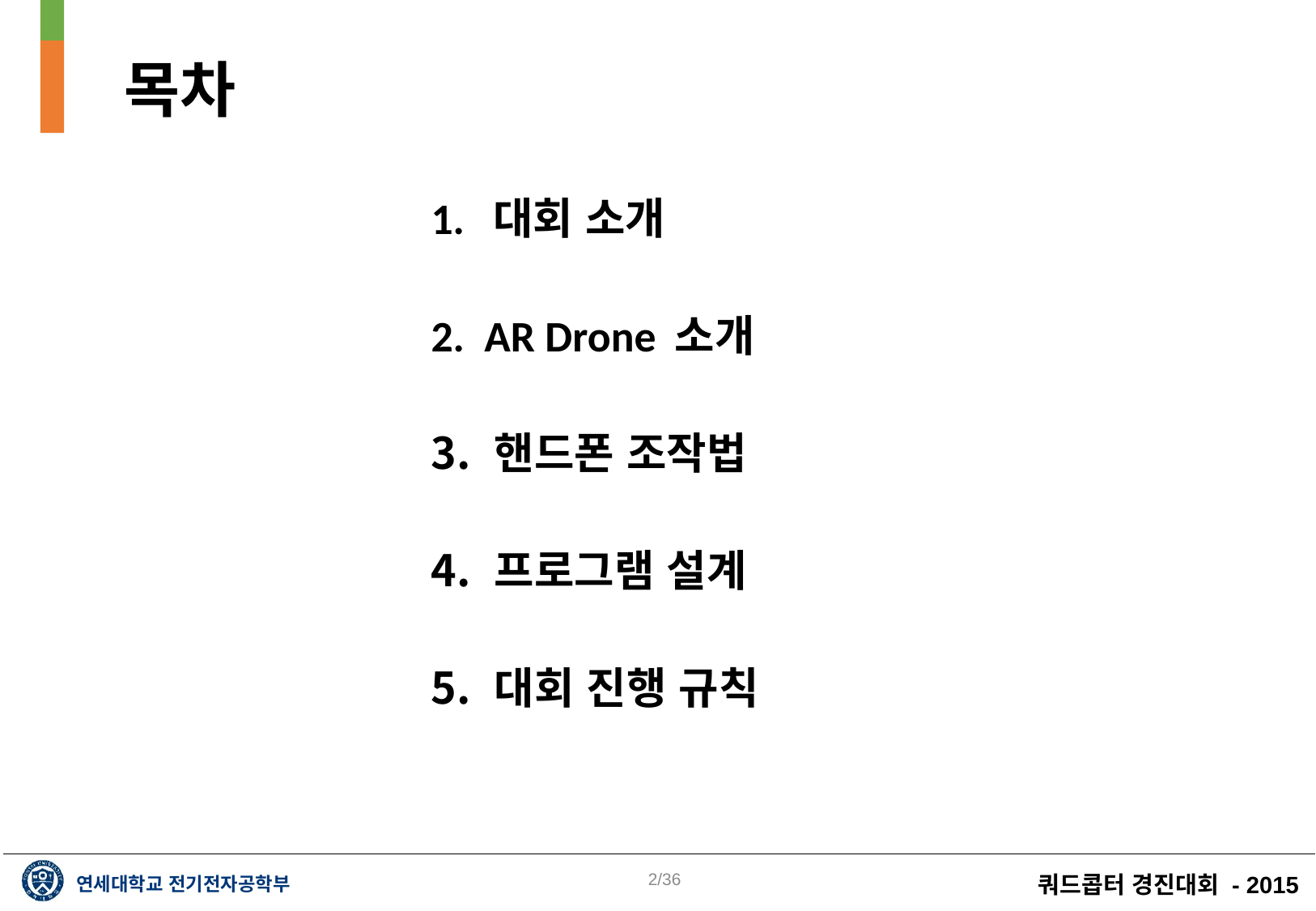

# 목차
1.  대회 소개

2.  AR Drone 소개

핸드폰 조작법

프로그램 설계

대회 진행 규칙